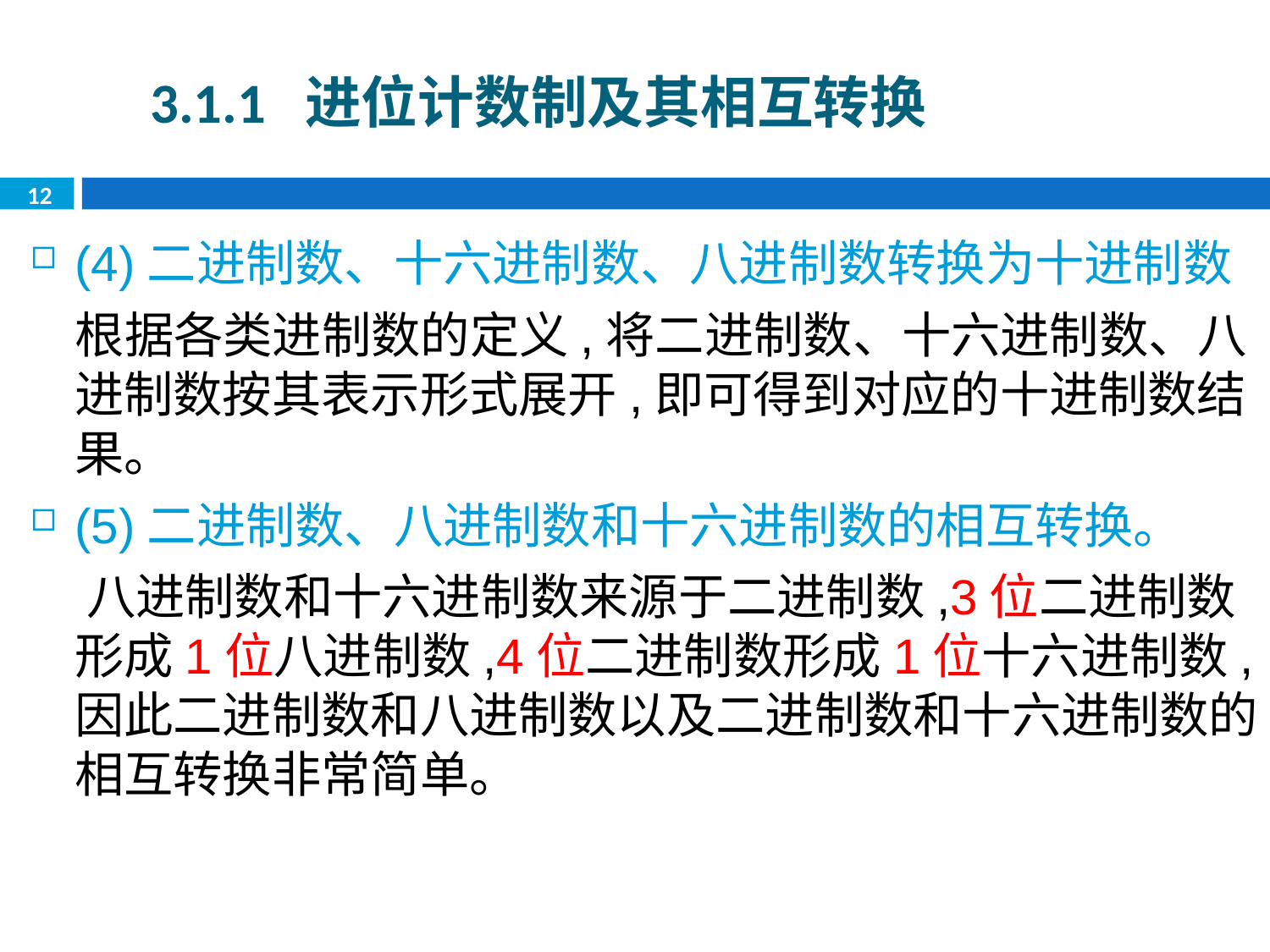

3.1.1  进位计数制及其相互转换
12
(4)二进制数、十六进制数、八进制数转换为十进制数
   根据各类进制数的定义,将二进制数、十六进制数、八进制数按其表示形式展开,即可得到对应的十进制数结果。
(5)二进制数、八进制数和十六进制数的相互转换。
    八进制数和十六进制数来源于二进制数,3位二进制数形成1位八进制数,4位二进制数形成1位十六进制数,因此二进制数和八进制数以及二进制数和十六进制数的相互转换非常简单。